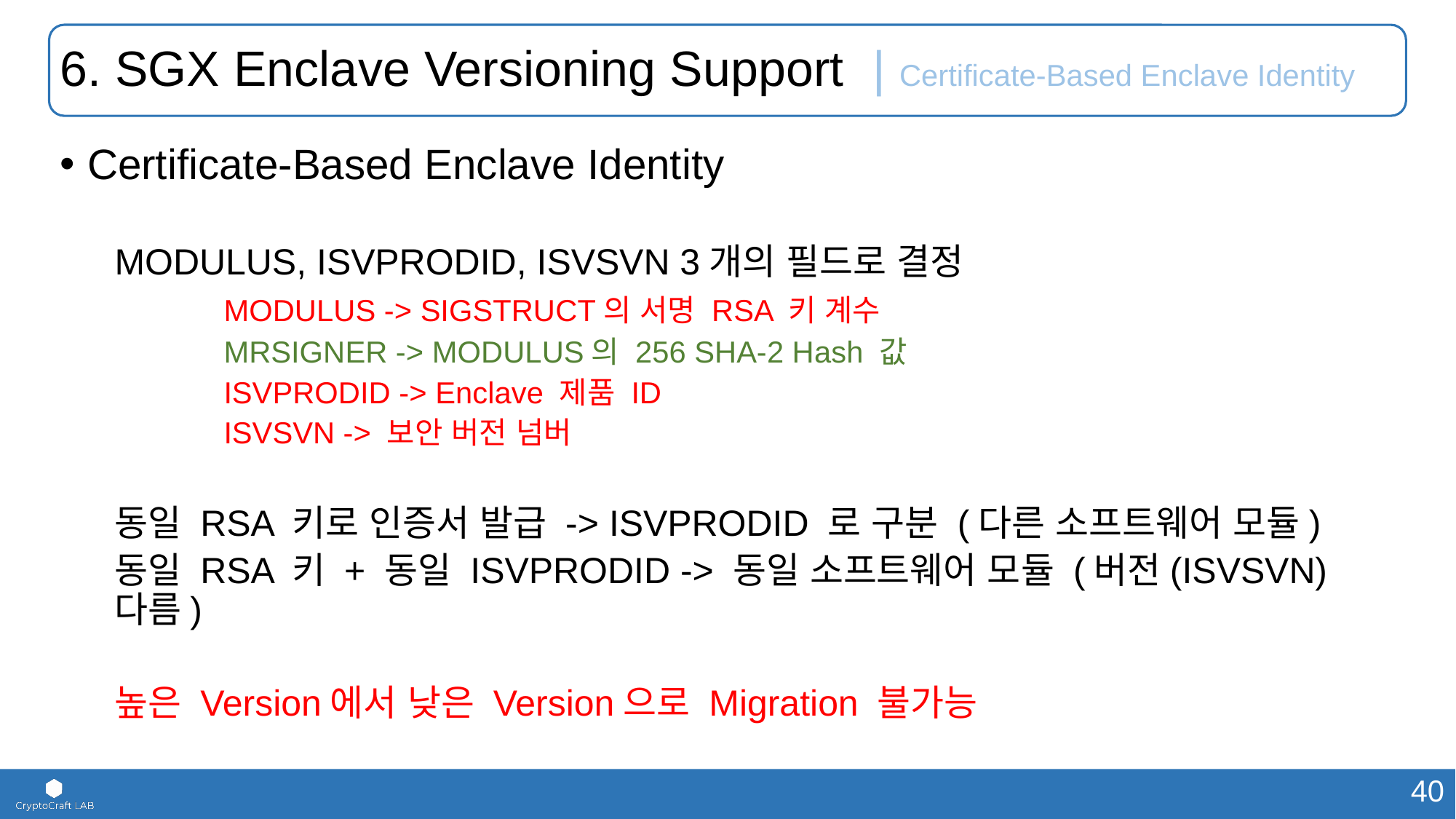

# 6. SGX Enclave Versioning Support  | Certificate-Based Enclave Identity
Certificate-Based Enclave Identity

MODULUS, ISVPRODID, ISVSVN 3개의 필드로 결정
	MODULUS -> SIGSTRUCT의 서명 RSA 키 계수
	MRSIGNER -> MODULUS의 256 SHA-2 Hash 값
	ISVPRODID -> Enclave 제품 ID
	ISVSVN -> 보안 버전 넘버

동일 RSA 키로 인증서 발급 -> ISVPRODID 로 구분 (다른 소프트웨어 모듈)
동일 RSA 키 + 동일 ISVPRODID -> 동일 소프트웨어 모듈 (버전(ISVSVN) 다름)

높은 Version에서 낮은 Version으로 Migration 불가능